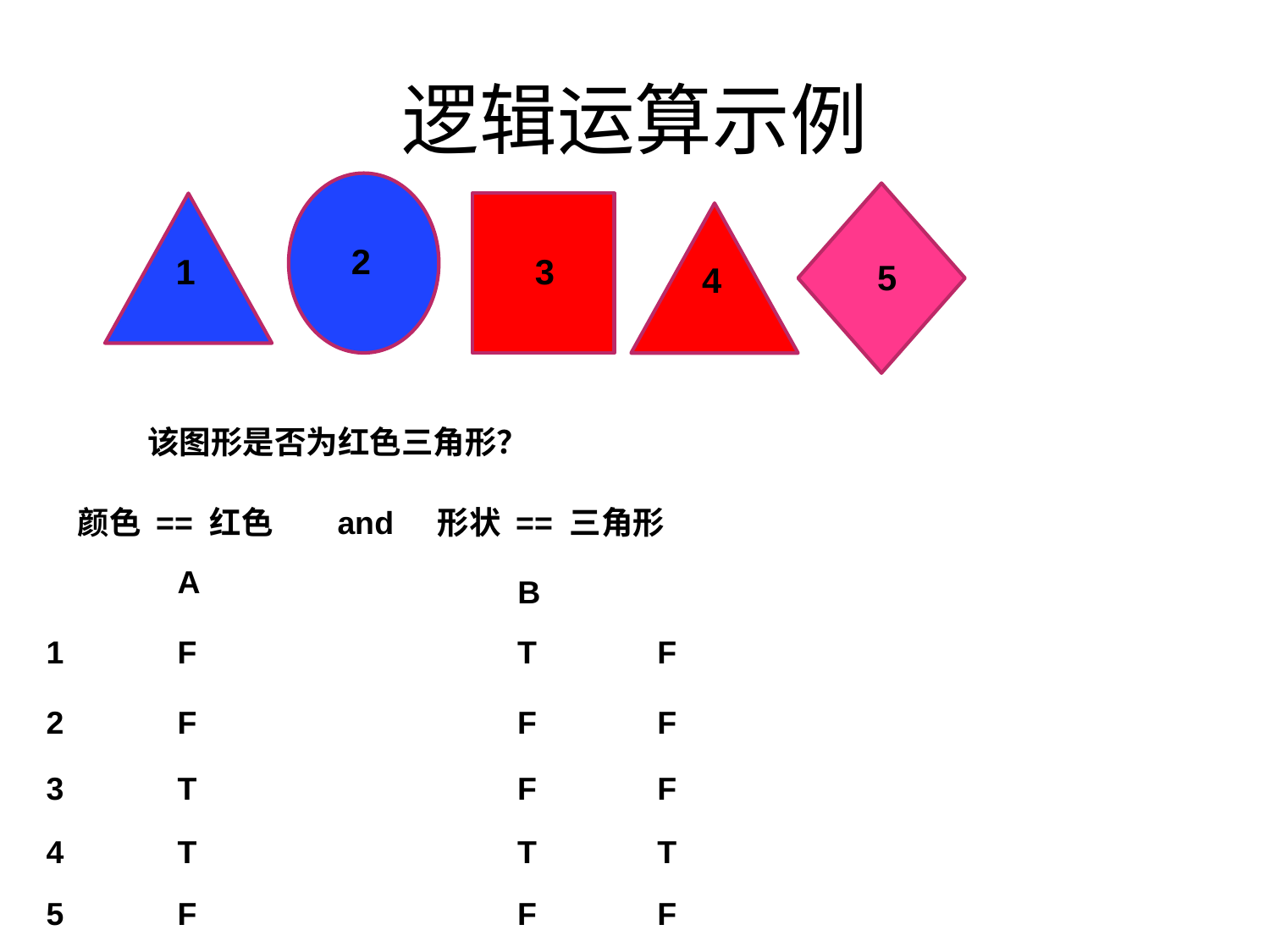

# 逻辑运算示例

2

5

1

3

4
该图形是否为红色三角形？
形状 == 三角形
B
and
颜色 == 红色
A
1
F
T
F
2
F
F
F
3
T
F
F
4
T
T
T
5
F
F
F